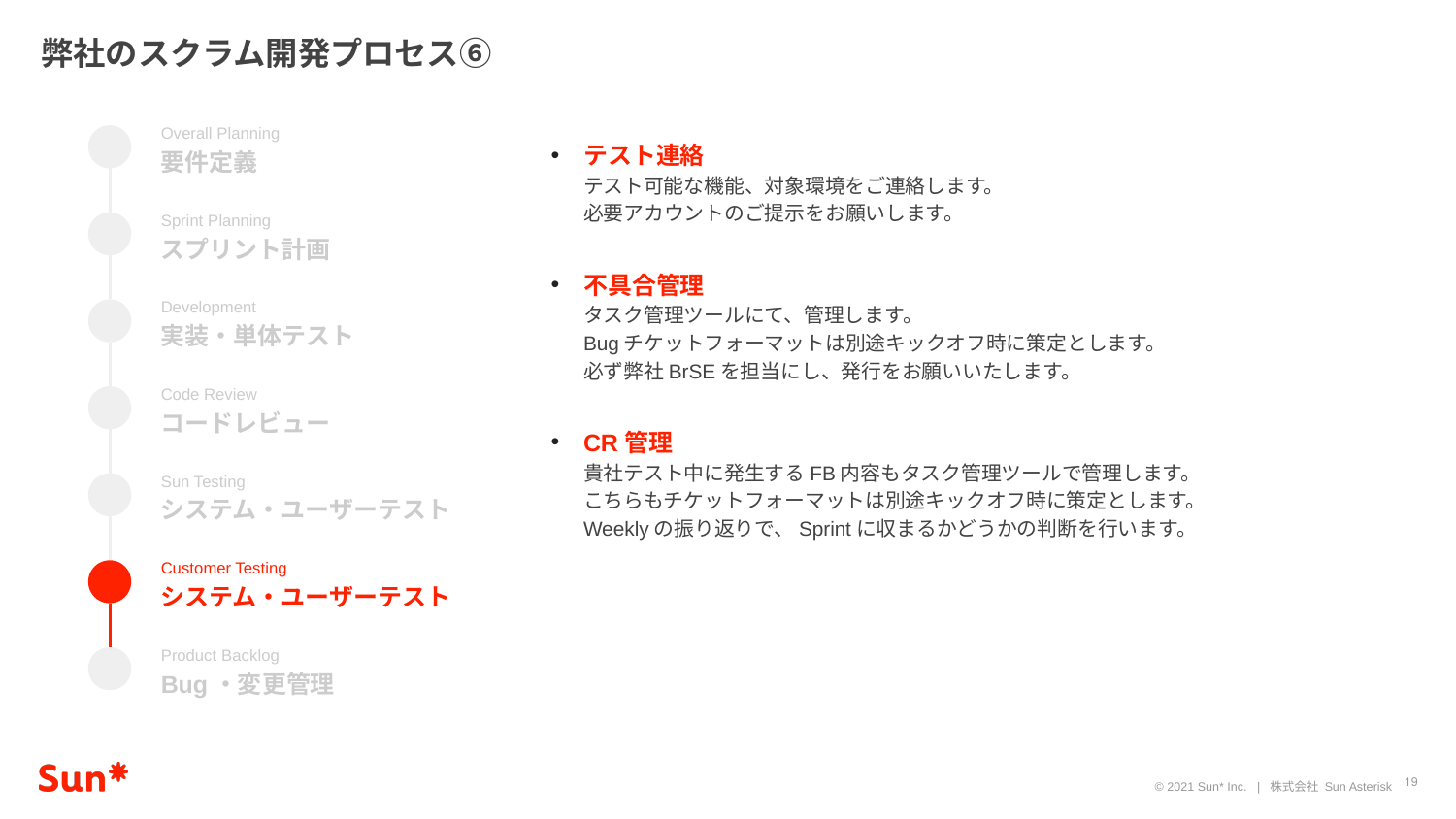

弊社のスクラム開発プロセス⑥
Overall Planning
要件定義

テスト連絡
テスト可能な機能、対象環境をご連絡します。
必要アカウントのご提示をお願いします。
不具合管理
タスク管理ツールにて、管理します。
Bugチケットフォーマットは別途キックオフ時に策定とします。
必ず弊社BrSEを担当にし、発行をお願いいたします。
CR管理
貴社テスト中に発生するFB内容もタスク管理ツールで管理します。
こちらもチケットフォーマットは別途キックオフ時に策定とします。
Weeklyの振り返りで、Sprintに収まるかどうかの判断を行います。
Sprint Planning
スプリント計画

Development
実装・単体テスト

Code Review
コードレビュー

Sun Testing
システム・ユーザーテスト

Customer Testing
システム・ユーザーテスト

Product Backlog
Bug・変更管理